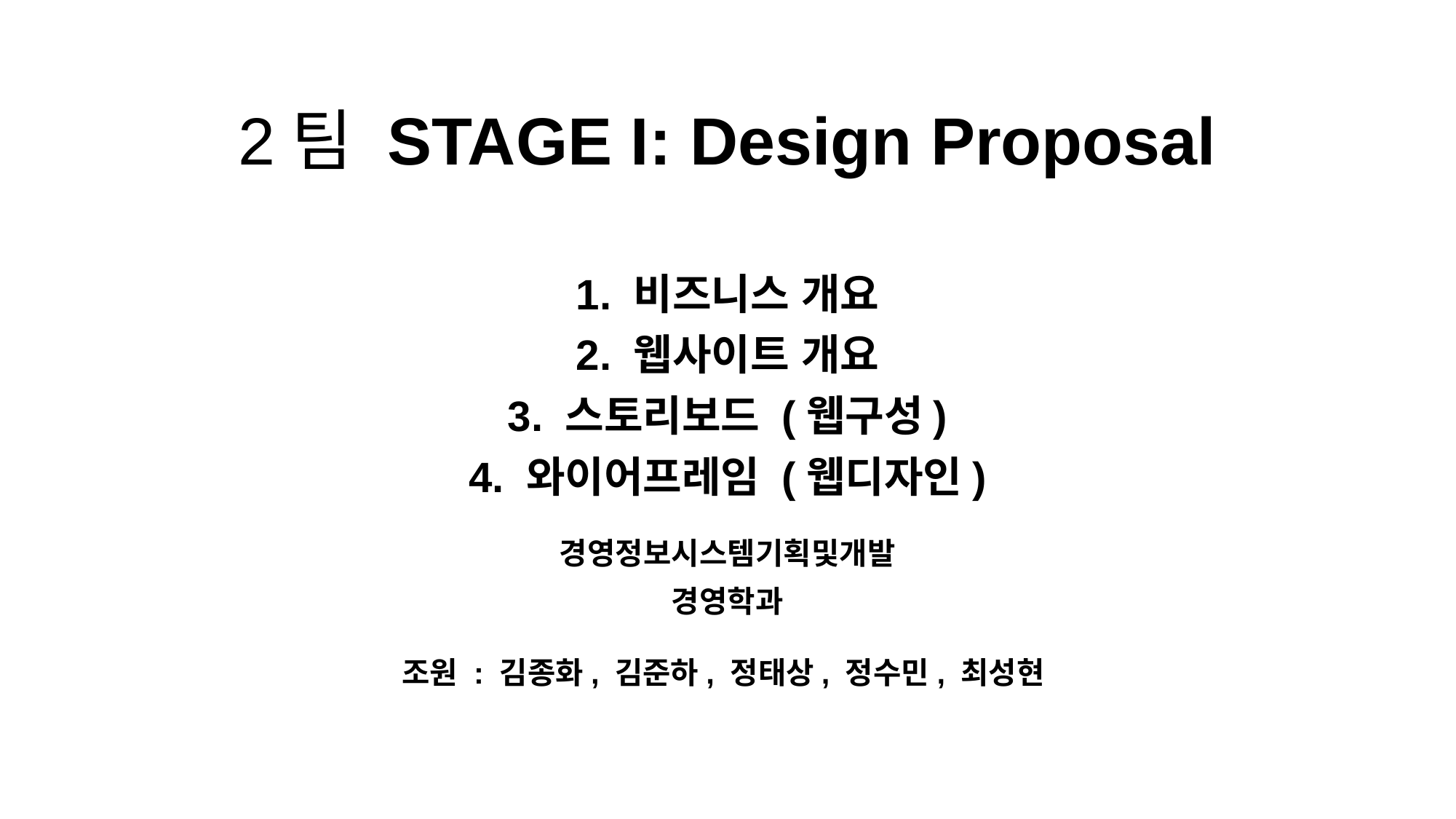

# 2팀 STAGE I: Design Proposal
1. 비즈니스 개요
2. 웹사이트 개요
3. 스토리보드 (웹구성)
4. 와이어프레임 (웹디자인)

경영정보시스템기획및개발
경영학과

조원 : 김종화, 김준하, 정태상, 정수민, 최성현